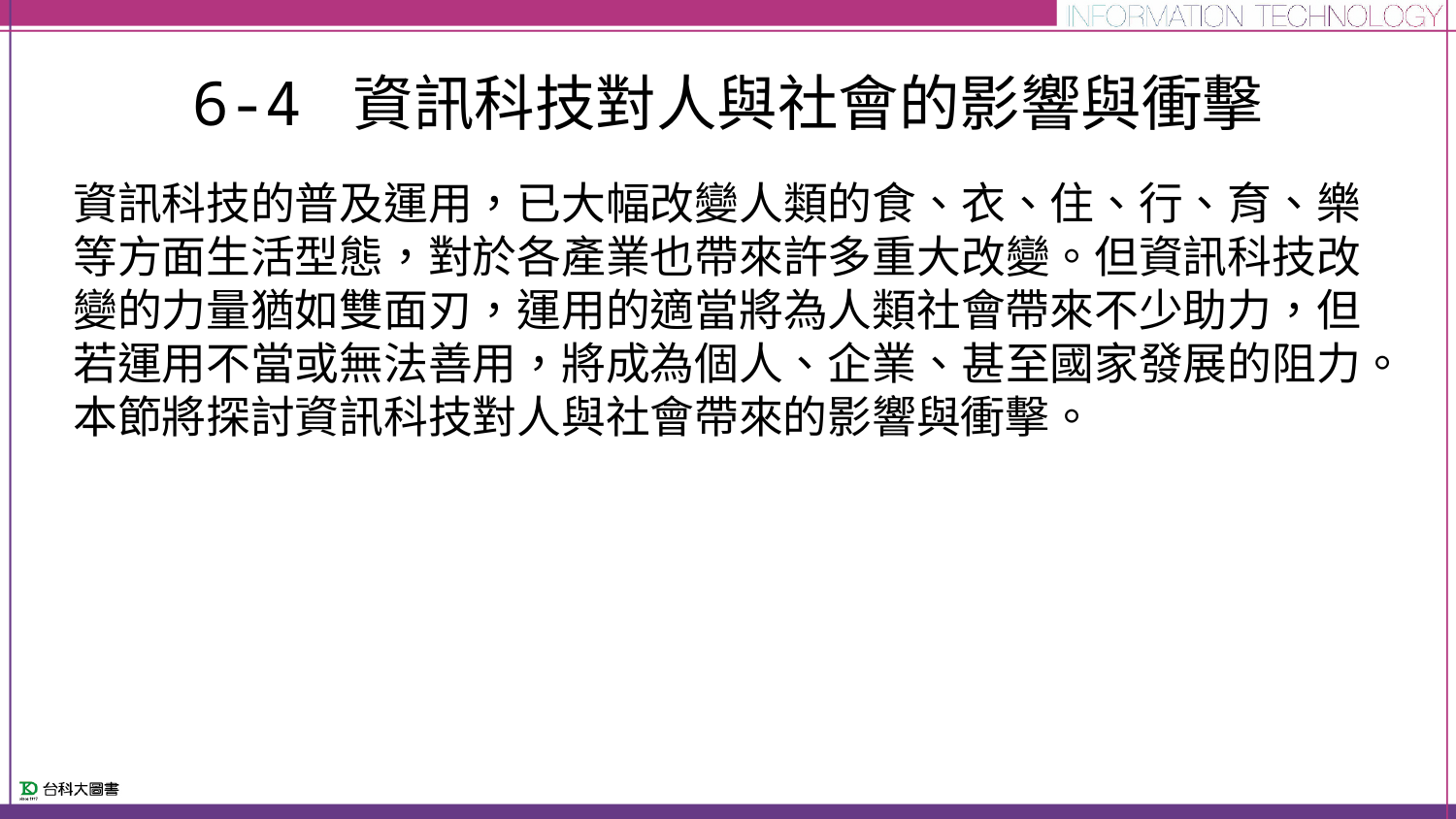

# 6-4 資訊科技對人與社會的影響與衝擊
資訊科技的普及運用，已大幅改變人類的食、衣、住、行、育、樂等方面生活型態，對於各產業也帶來許多重大改變。但資訊科技改變的力量猶如雙面刃，運用的適當將為人類社會帶來不少助力，但若運用不當或無法善用，將成為個人、企業、甚至國家發展的阻力。本節將探討資訊科技對人與社會帶來的影響與衝擊。